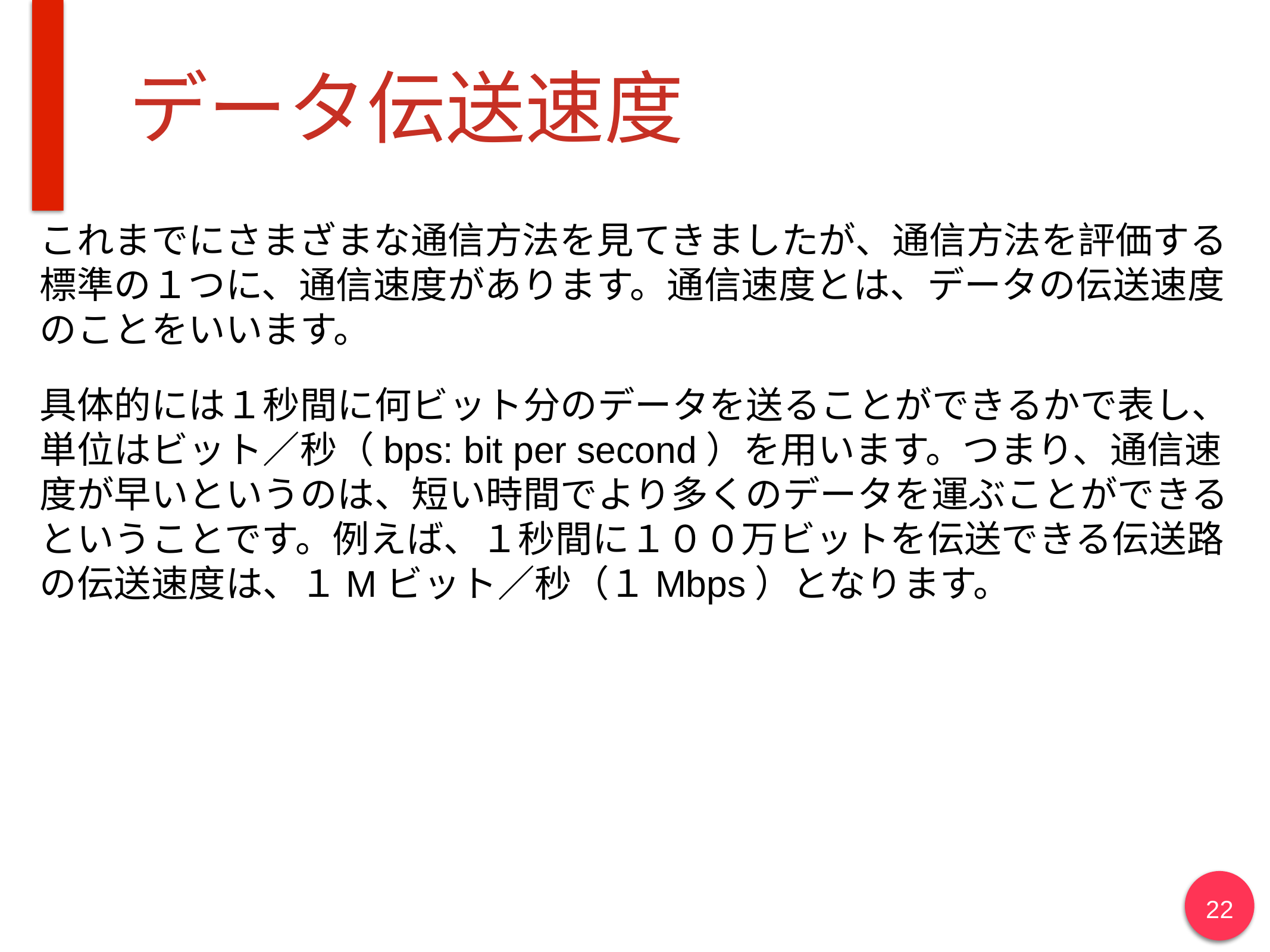

# データ伝送速度
これまでにさまざまな通信方法を見てきましたが、通信方法を評価する標準の１つに、通信速度があります。通信速度とは、データの伝送速度のことをいいます。
具体的には１秒間に何ビット分のデータを送ることができるかで表し、単位はビット／秒（bps: bit per second）を用います。つまり、通信速度が早いというのは、短い時間でより多くのデータを運ぶことができるということです。例えば、１秒間に１００万ビットを伝送できる伝送路の伝送速度は、１Mビット／秒（１Mbps）となります。

22